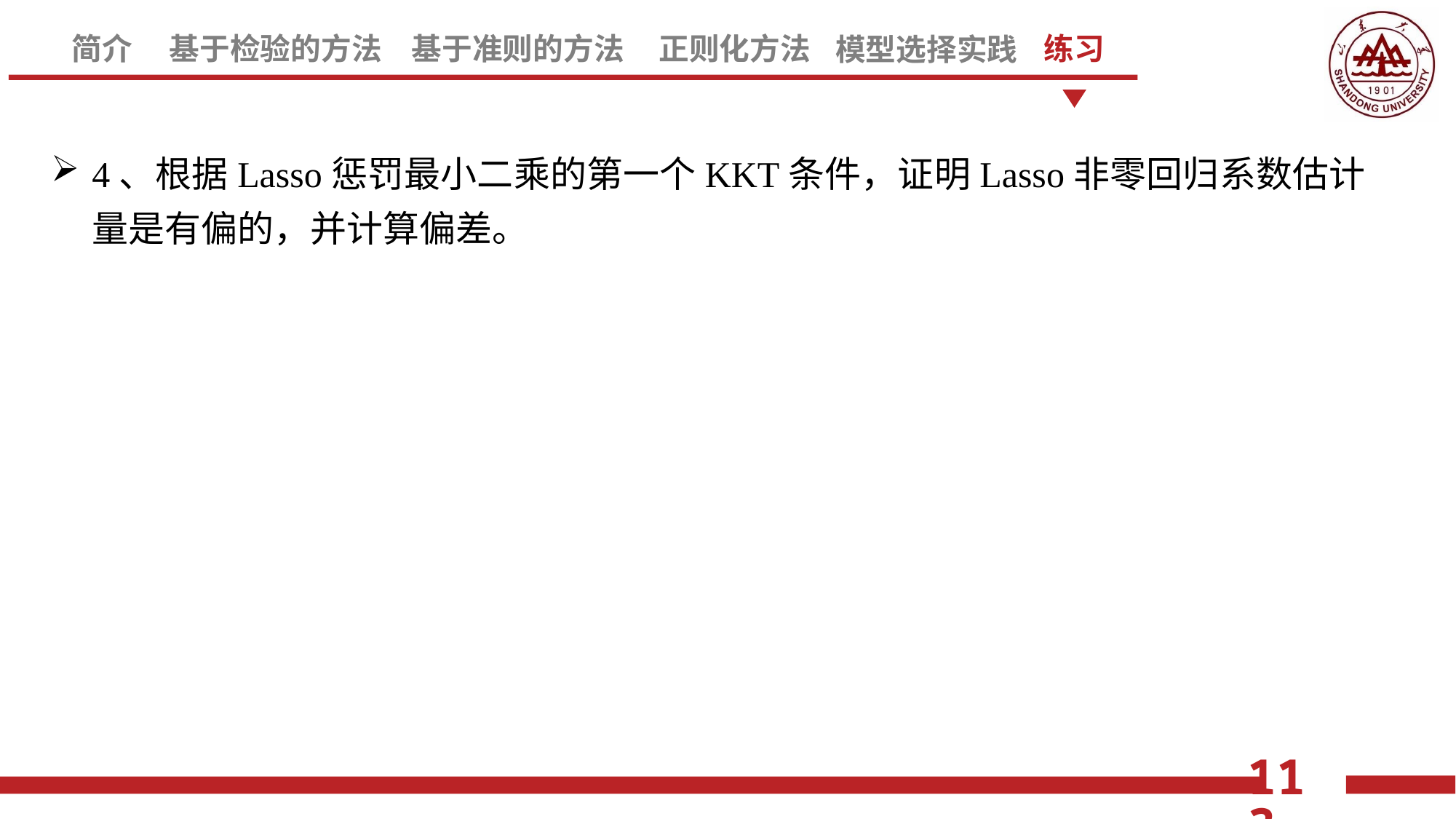

4、根据Lasso惩罚最小二乘的第一个KKT条件，证明Lasso非零回归系数估计量是有偏的，并计算偏差。